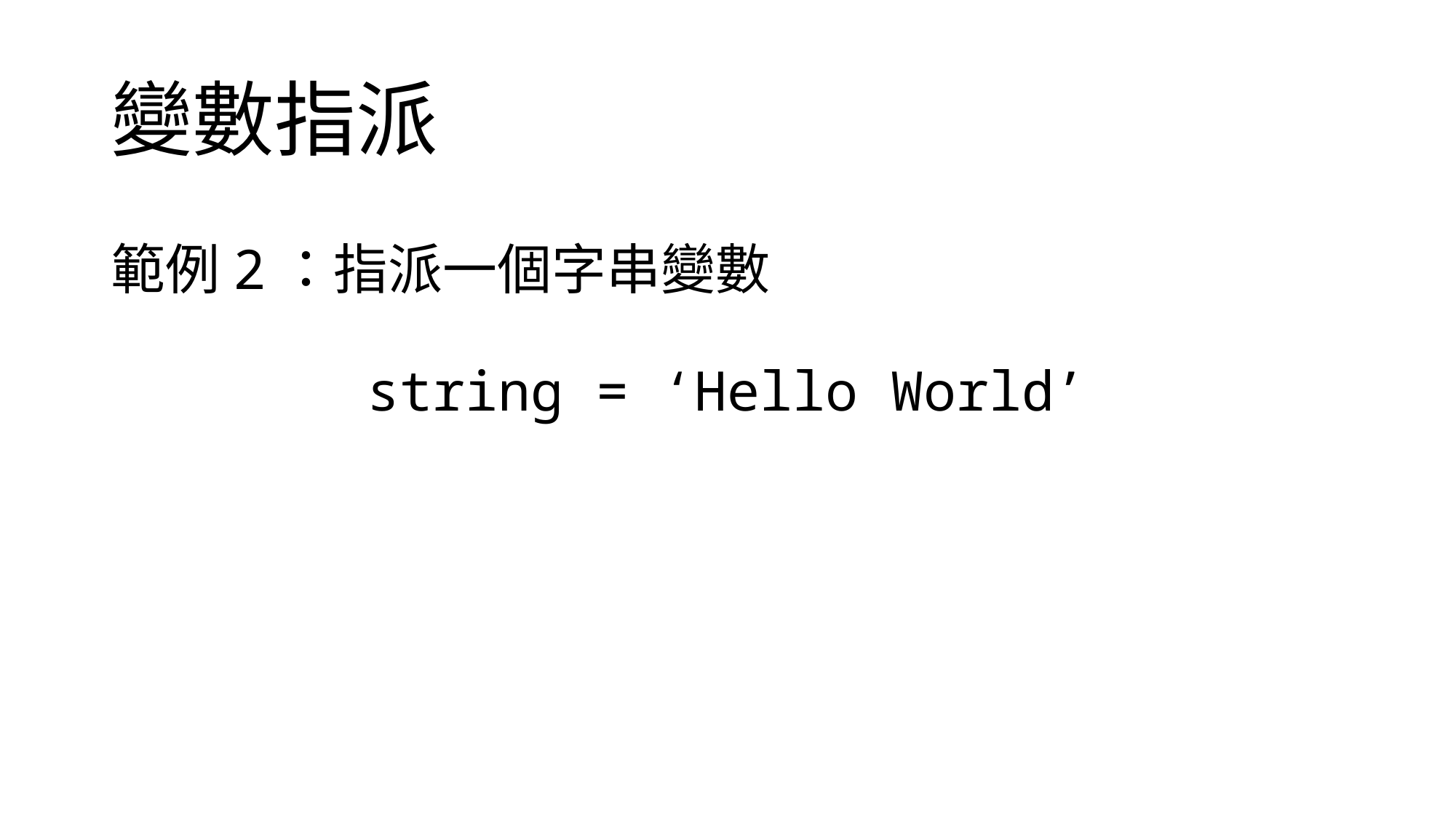

# 變數指派
範例2：指派一個字串變數

string = ‘Hello World’